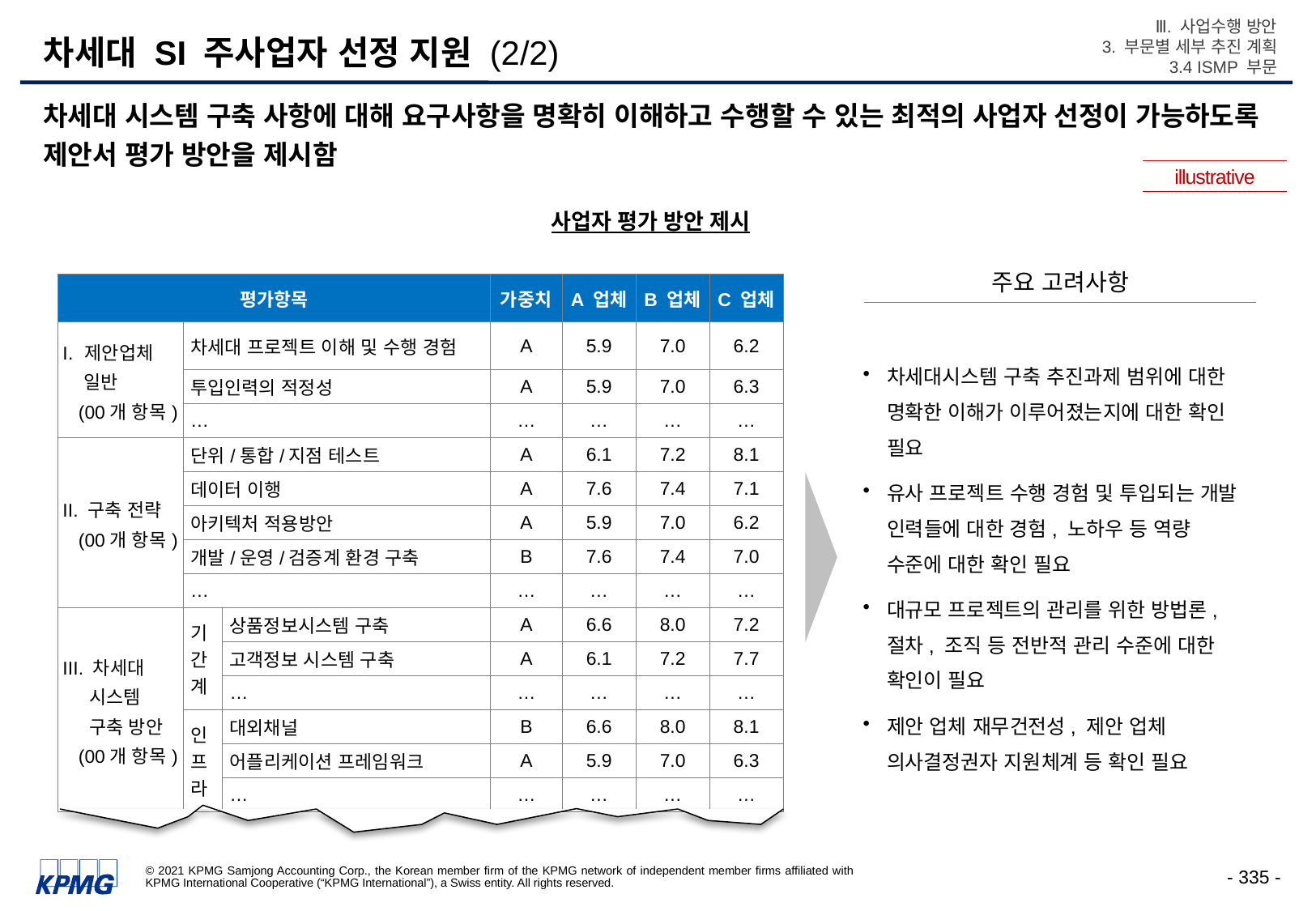

Ⅲ. 사업수행 방안
3. 부문별 세부 추진 계획
3.4 ISMP 부문
# 차세대 SI 주사업자 선정 지원 (2/2)
차세대 시스템 구축 사항에 대해 요구사항을 명확히 이해하고 수행할 수 있는 최적의 사업자 선정이 가능하도록 제안서 평가 방안을 제시함
illustrative
사업자 평가 방안 제시
주요 고려사항
차세대시스템 구축 추진과제 범위에 대한 명확한 이해가 이루어졌는지에 대한 확인 필요
유사 프로젝트 수행 경험 및 투입되는 개발 인력들에 대한 경험, 노하우 등 역량 수준에 대한 확인 필요
대규모 프로젝트의 관리를 위한 방법론, 절차, 조직 등 전반적 관리 수준에 대한 확인이 필요
제안 업체 재무건전성, 제안 업체 의사결정권자 지원체계 등 확인 필요
| 평가항목 |  |  | 가중치 | A 업체 | B 업체 | C 업체 |
| --- | --- | --- | --- | --- | --- | --- |
| 제안업체 일반 (00개 항목) | 차세대 프로젝트 이해 및 수행 경험 |  | A | 5.9 | 7.0 | 6.2 |
|  | 투입인력의 적정성 |  | A | 5.9 | 7.0 | 6.3 |
|  | … |  | … | … | … | … |
| II. 구축 전략 (00개 항목) | 단위/통합/지점 테스트 |  | A | 6.1 | 7.2 | 8.1 |
|  | 데이터 이행 |  | A | 7.6 | 7.4 | 7.1 |
|  | 아키텍처 적용방안 |  | A | 5.9 | 7.0 | 6.2 |
|  | 개발/운영/검증계 환경 구축 |  | B | 7.6 | 7.4 | 7.0 |
|  | … |  | … | … | … | … |
| III. 차세대 시스템 구축 방안 (00개 항목) | 기간계 | 상품정보시스템 구축 | A | 6.6 | 8.0 | 7.2 |
|  |  | 고객정보 시스템 구축 | A | 6.1 | 7.2 | 7.7 |
|  |  | … | … | … | … | … |
|  | 인프라 | 대외채널 | B | 6.6 | 8.0 | 8.1 |
|  |  | 어플리케이션 프레임워크 | A | 5.9 | 7.0 | 6.3 |
|  |  | … | … | … | … | … |